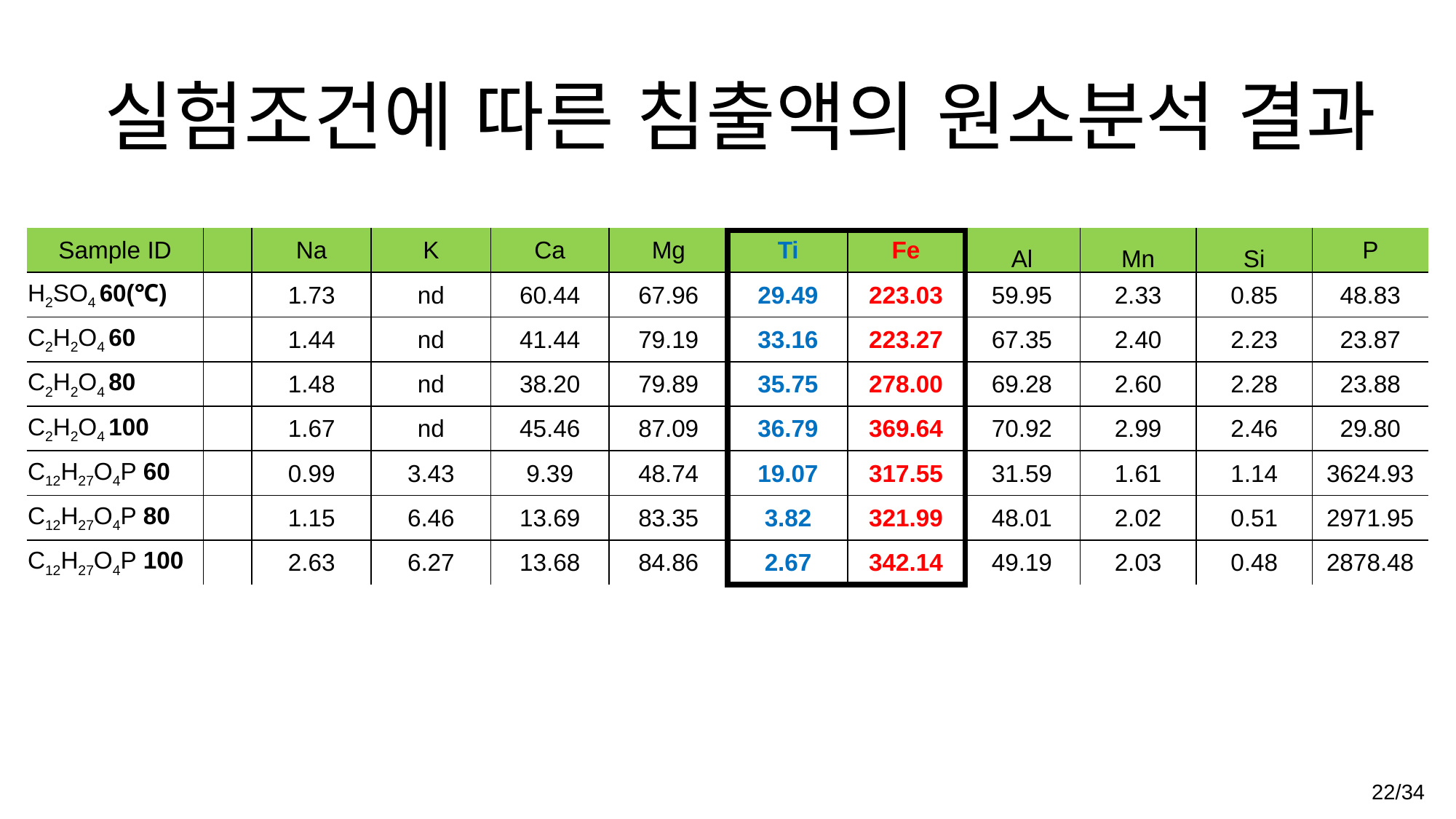

# 실험조건에 따른 침출액의 원소분석 결과
|  |  |  |  |  |  |  |  |  |  |  |  |
| --- | --- | --- | --- | --- | --- | --- | --- | --- | --- | --- | --- |
| Sample ID |  | Na | K | Ca | Mg | Ti | Fe | Al | Mn | Si | P |
| H2SO4 60(℃) |  | 1.73 | nd | 60.44 | 67.96 | 29.49 | 223.03 | 59.95 | 2.33 | 0.85 | 48.83 |
| C2H2O4 60 |  | 1.44 | nd | 41.44 | 79.19 | 33.16 | 223.27 | 67.35 | 2.40 | 2.23 | 23.87 |
| C2H2O4 80 |  | 1.48 | nd | 38.20 | 79.89 | 35.75 | 278.00 | 69.28 | 2.60 | 2.28 | 23.88 |
| C2H2O4 100 |  | 1.67 | nd | 45.46 | 87.09 | 36.79 | 369.64 | 70.92 | 2.99 | 2.46 | 29.80 |
| C12H27O4P 60 |  | 0.99 | 3.43 | 9.39 | 48.74 | 19.07 | 317.55 | 31.59 | 1.61 | 1.14 | 3624.93 |
| C12H27O4P 80 |  | 1.15 | 6.46 | 13.69 | 83.35 | 3.82 | 321.99 | 48.01 | 2.02 | 0.51 | 2971.95 |
| C12H27O4P 100 |  | 2.63 | 6.27 | 13.68 | 84.86 | 2.67 | 342.14 | 49.19 | 2.03 | 0.48 | 2878.48 |

22/34